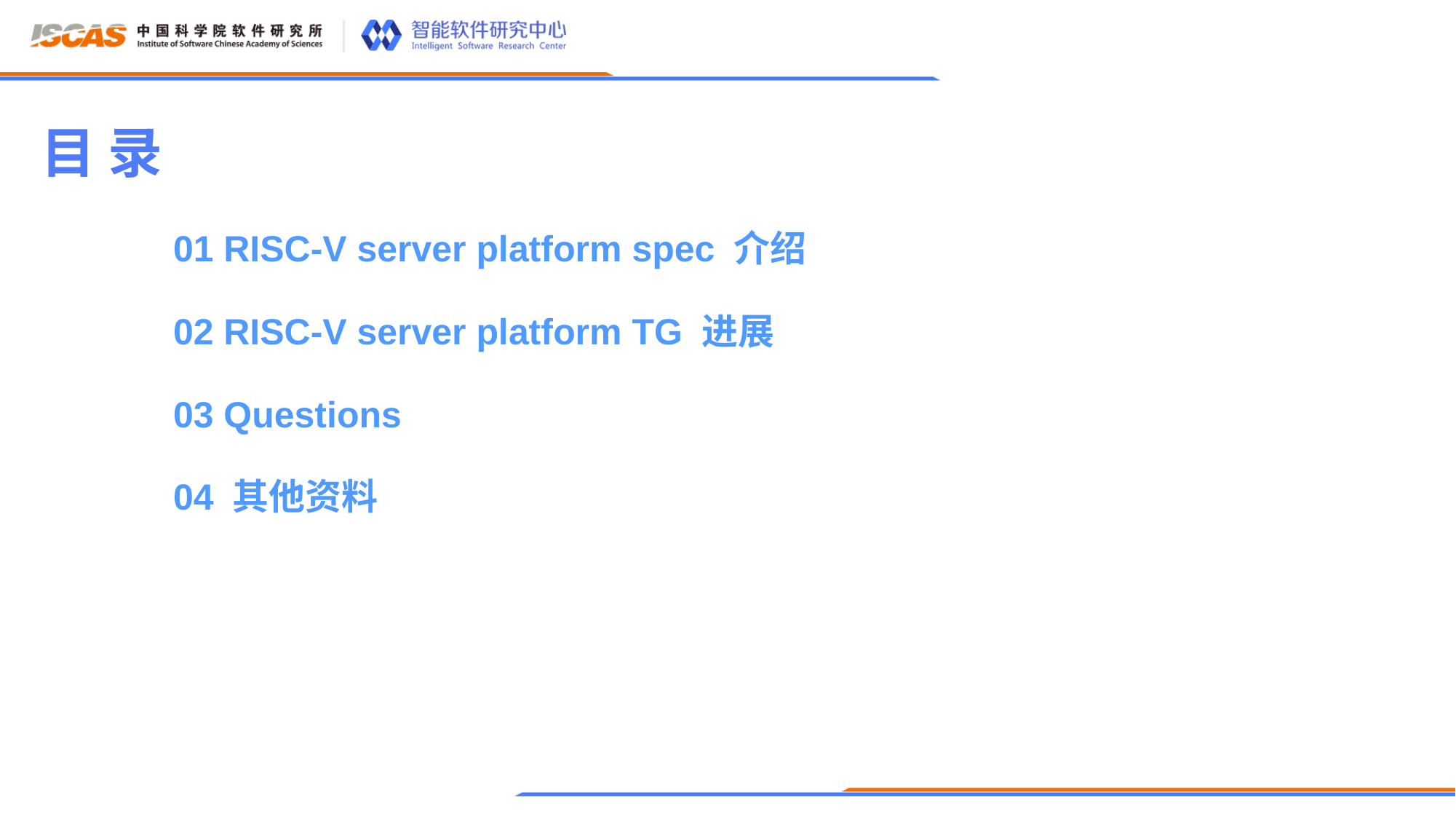

目 录
01 RISC-V server platform spec 介绍
02 RISC-V server platform TG 进展
03 Questions
04 其他资料